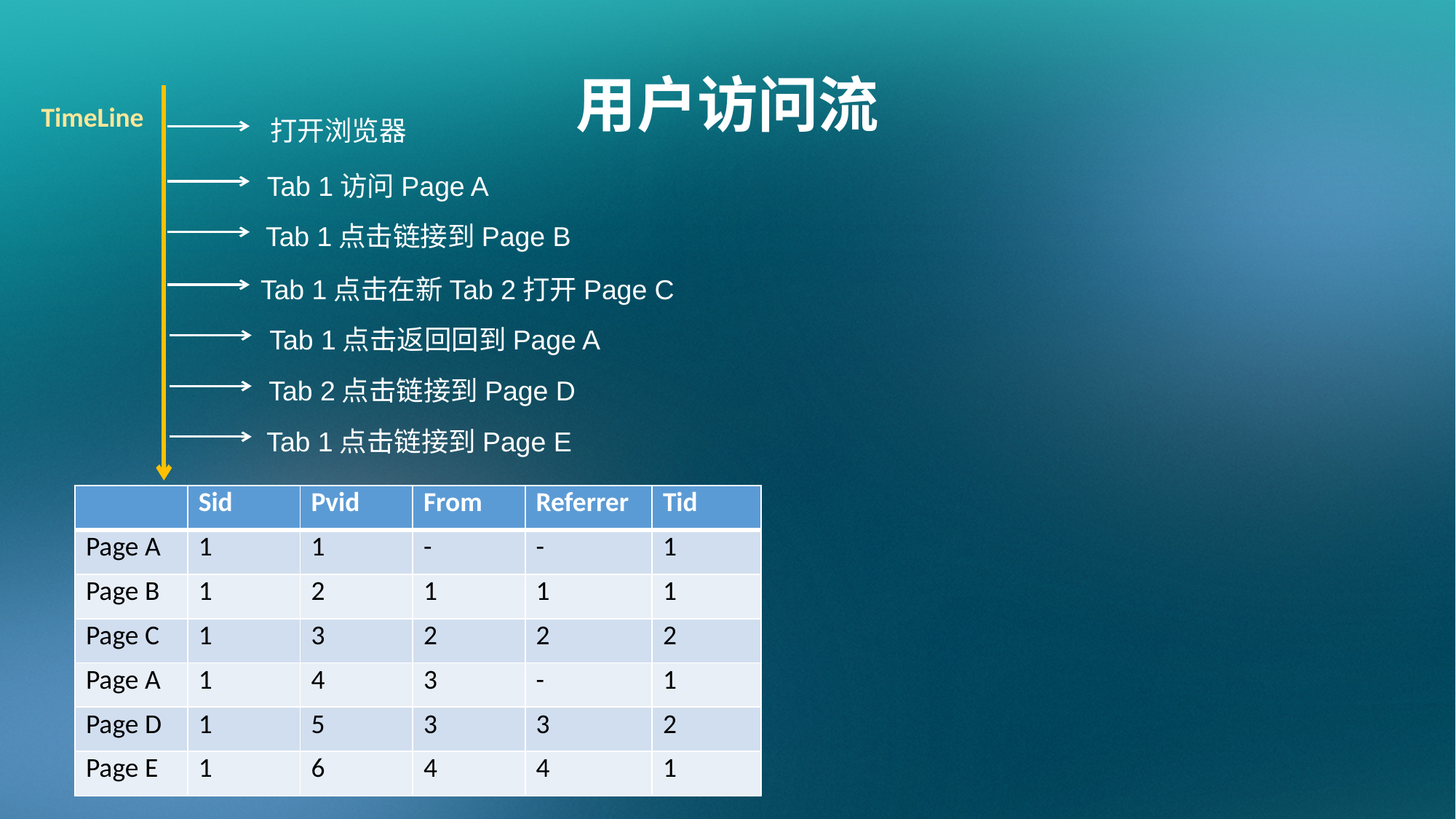

用户访问流
TimeLine
打开浏览器
Tab 1访问Page A
Tab 1点击链接到Page B
Tab 1点击在新Tab 2打开Page C
Tab 1点击返回回到Page A
Tab 2点击链接到Page D
Tab 1点击链接到Page E
|  | Sid | Pvid | From | Referrer | Tid |
| --- | --- | --- | --- | --- | --- |
| Page A | 1 | 1 | - | - | 1 |
| Page B | 1 | 2 | 1 | 1 | 1 |
| Page C | 1 | 3 | 2 | 2 | 2 |
| Page A | 1 | 4 | 3 | - | 1 |
| Page D | 1 | 5 | 3 | 3 | 2 |
| Page E | 1 | 6 | 4 | 4 | 1 |